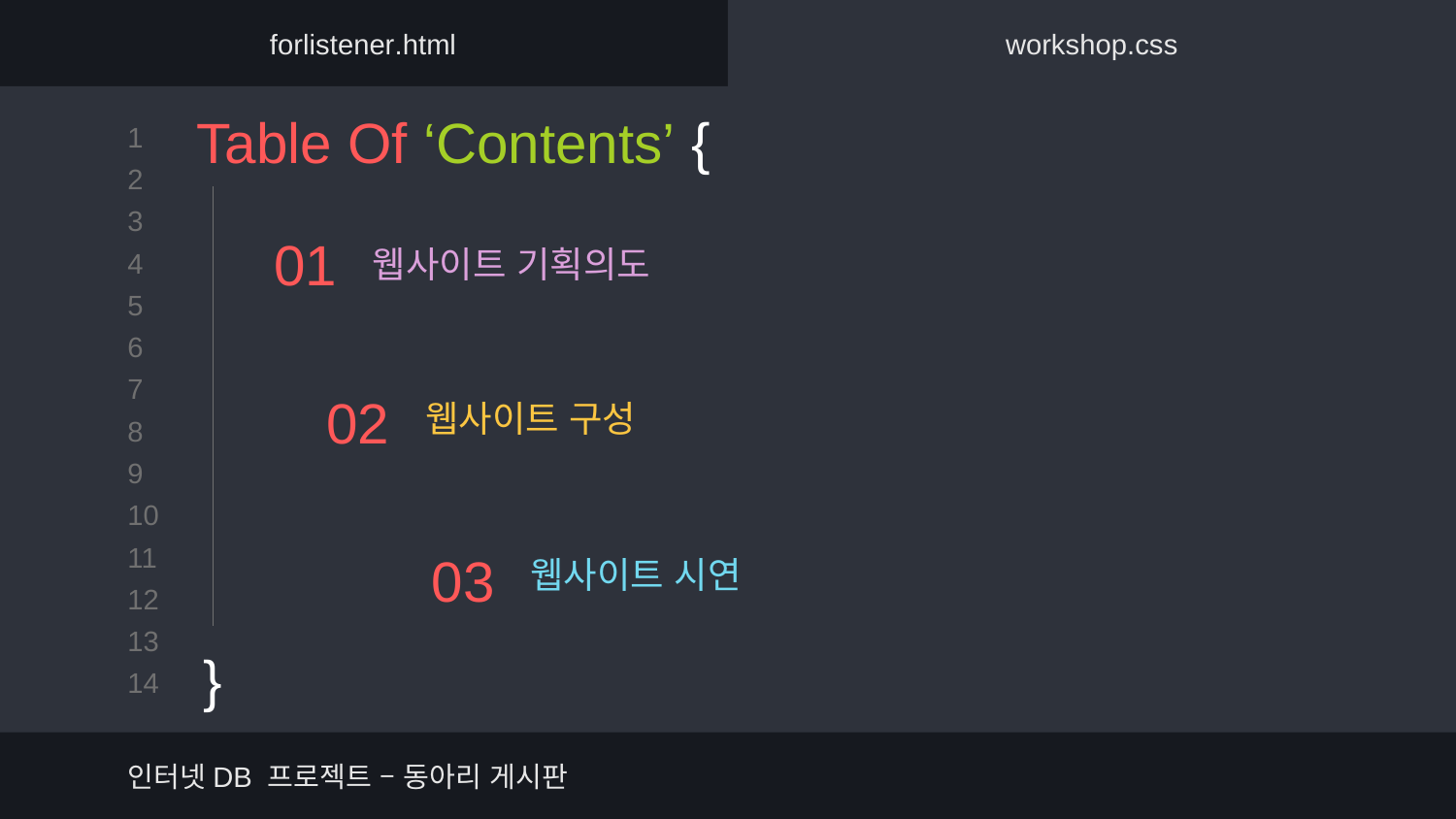

forlistener.html
workshop.css
Table Of ‘Contents’ {
}
# 01
웹사이트 기획의도
웹사이트 구성
02
웹사이트 시연
03
인터넷DB 프로젝트 – 동아리 게시판